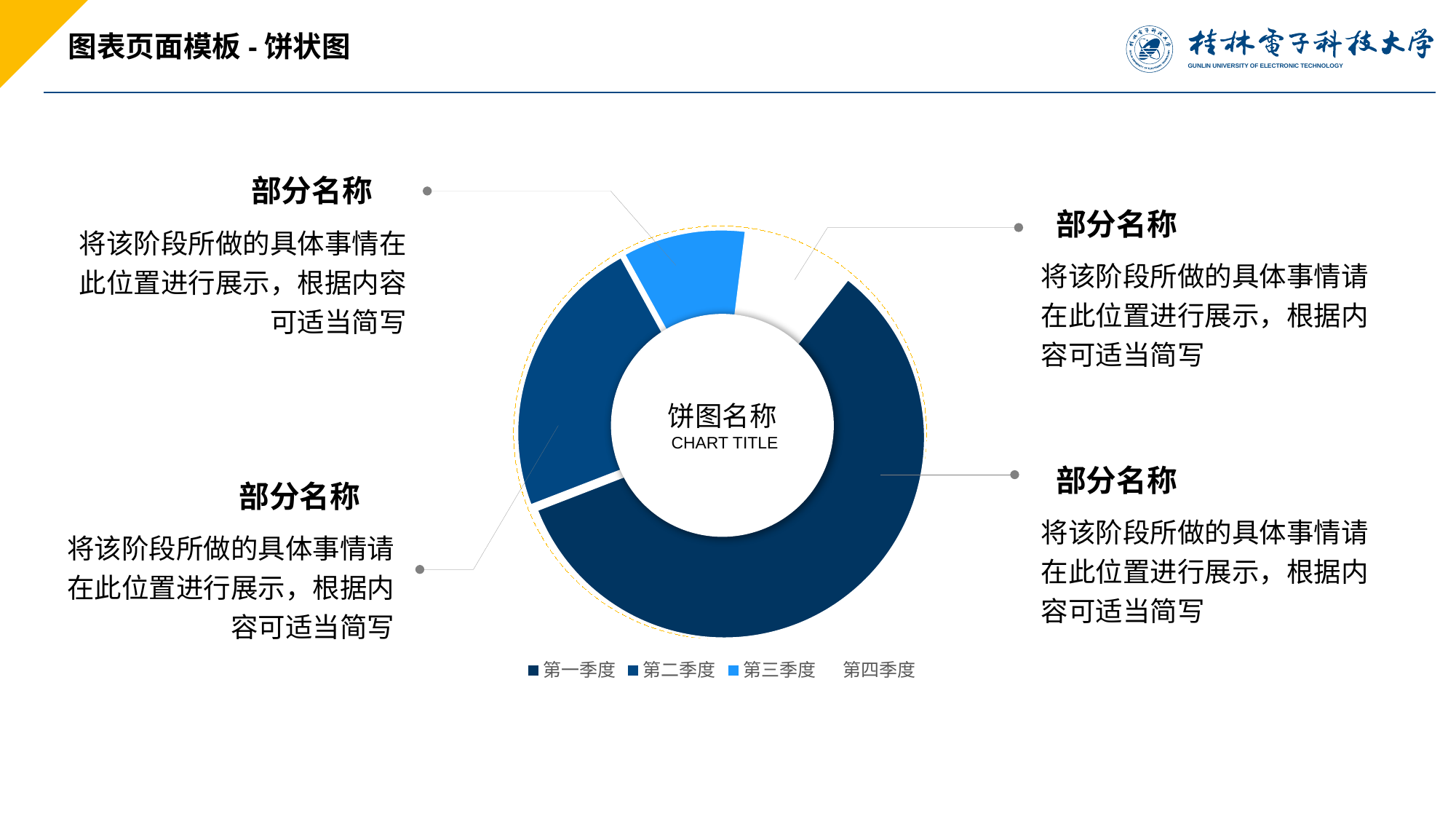

图表页面模板-饼状图
部分名称

部分名称
将该阶段所做的具体事情在此位置进行展示，根据内容可适当简写

### Chart

| Category | 销售额 |
|---|---|
| 第一季度 | 8.2 |
| 第二季度 | 3.2 |
| 第三季度 | 1.4 |
| 第四季度 | 1.2 |
饼图名称
 CHART TITLE

将该阶段所做的具体事情请在此位置进行展示，根据内容可适当简写

部分名称

部分名称
将该阶段所做的具体事情请在此位置进行展示，根据内容可适当简写
将该阶段所做的具体事情请在此位置进行展示，根据内容可适当简写